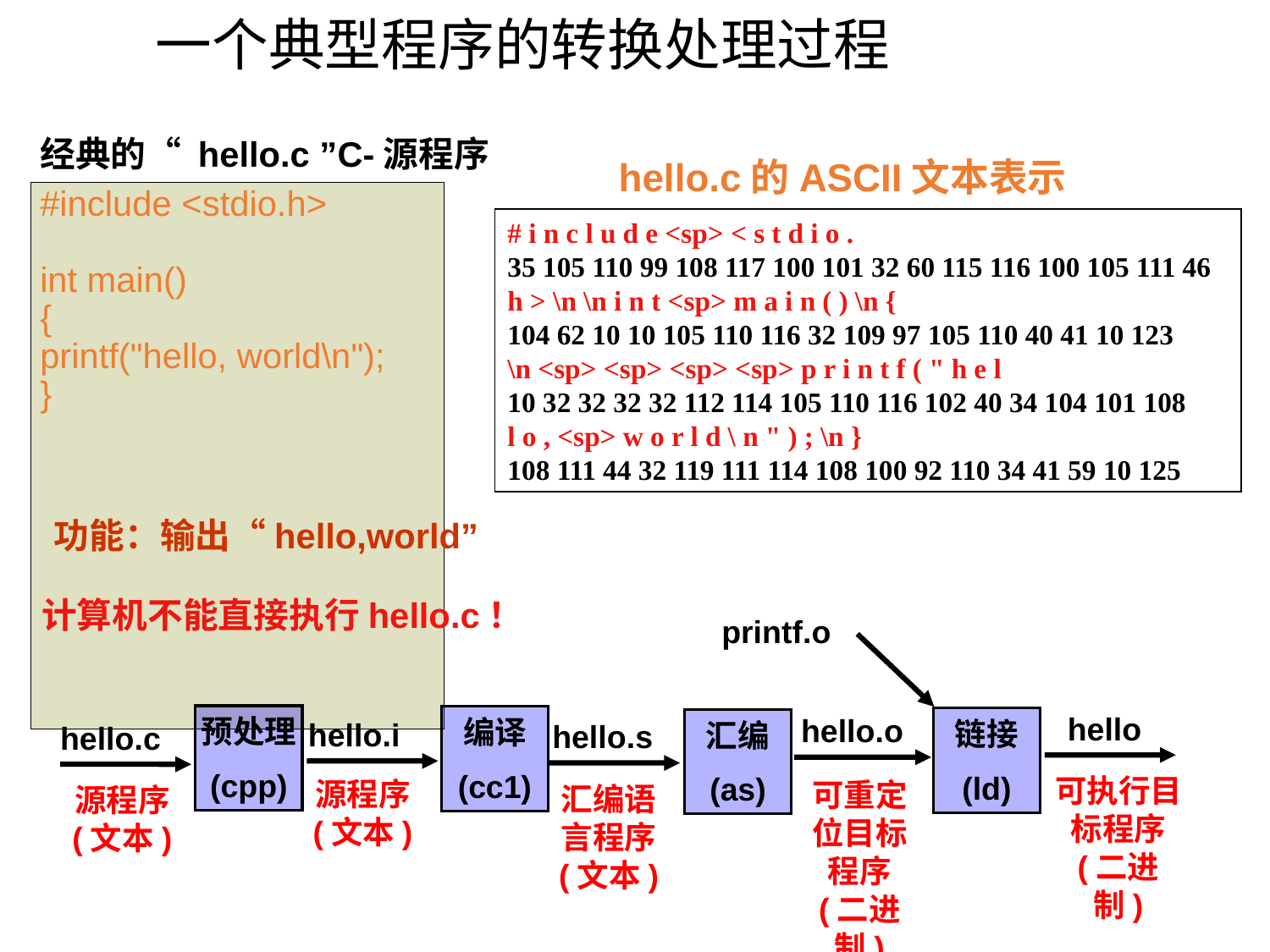

一个典型程序的转换处理过程
经典的“ hello.c ”C-源程序
hello.c的ASCII文本表示
#include <stdio.h>

int main()
{
printf("hello, world\n");
}
# i n c l u d e <sp> < s t d i o .
35 105 110 99 108 117 100 101 32 60 115 116 100 105 111 46
h > \n \n i n t <sp> m a i n ( ) \n {
104 62 10 10 105 110 116 32 109 97 105 110 40 41 10 123
\n <sp> <sp> <sp> <sp> p r i n t f ( " h e l
10 32 32 32 32 112 114 105 110 116 102 40 34 104 101 108
l o , <sp> w o r l d \ n " ) ; \n }
108 111 44 32 119 111 114 108 100 92 110 34 41 59 10 125
功能：输出“hello,world”
计算机不能直接执行hello.c！
printf.o

hello

可执行目标程序
(二进制)
hello.o

可重定位目标程序
(二进制)
预处理
(cpp)
编译
(cc1)
链接
(ld)
hello.i

源程序
(文本)
汇编
(as)
hello.s

汇编语言程序
(文本)
hello.c

源程序
(文本)